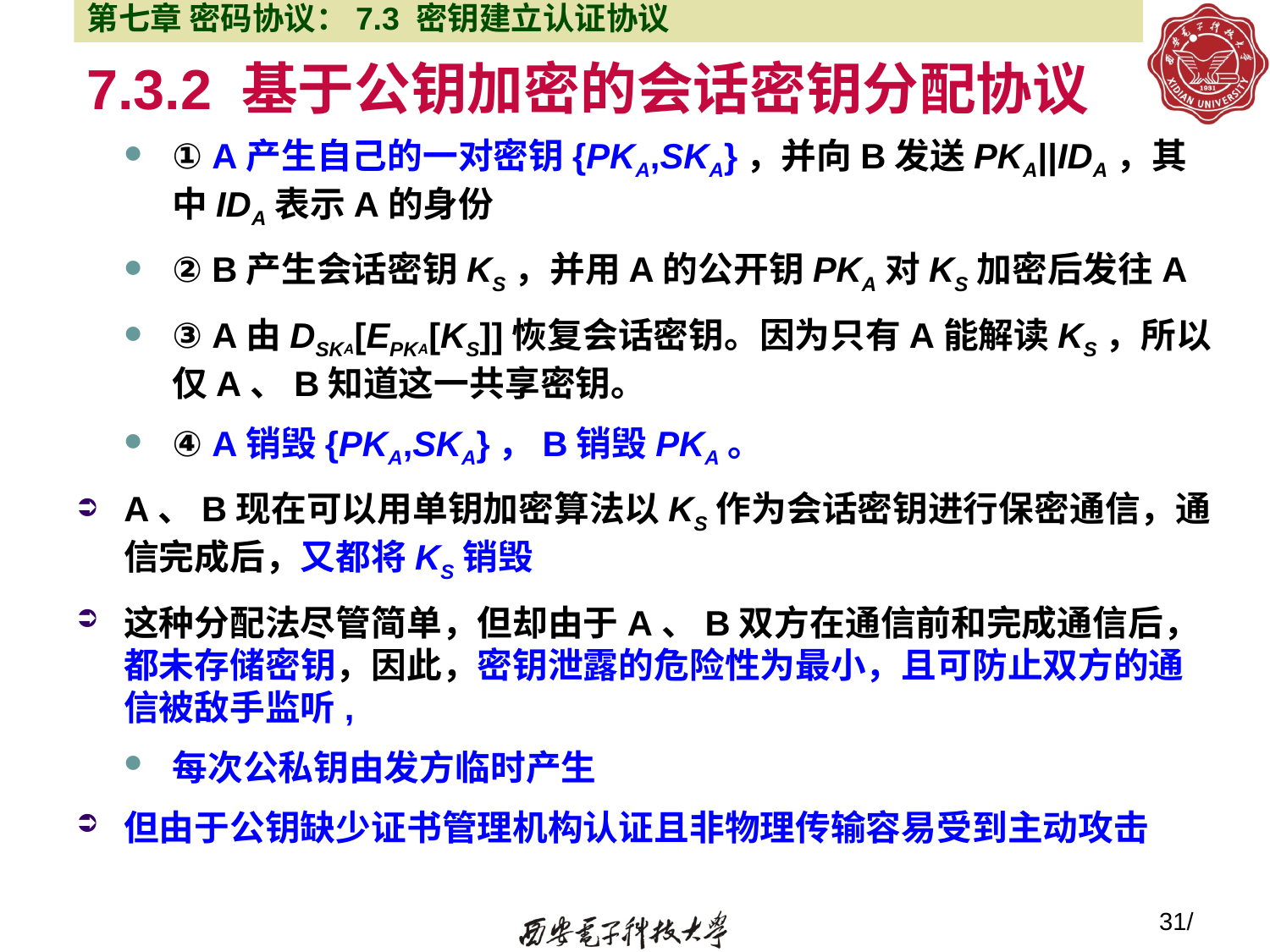

第七章 密码协议：7.3 密钥建立认证协议
# 7.3.2 基于公钥加密的会话密钥分配协议
① A产生自己的一对密钥{PKA,SKA}，并向B发送PKA||IDA，其中IDA表示A的身份
② B产生会话密钥KS，并用A的公开钥PKA对KS加密后发往A
③ A由DSKA[EPKA[KS]]恢复会话密钥。因为只有A能解读KS，所以仅A、B知道这一共享密钥。
④ A销毁{PKA,SKA}，B销毁PKA。
A、B现在可以用单钥加密算法以KS作为会话密钥进行保密通信，通信完成后，又都将KS销毁
这种分配法尽管简单，但却由于A、B双方在通信前和完成通信后，都未存储密钥，因此，密钥泄露的危险性为最小，且可防止双方的通信被敌手监听,
每次公私钥由发方临时产生
但由于公钥缺少证书管理机构认证且非物理传输容易受到主动攻击
31/